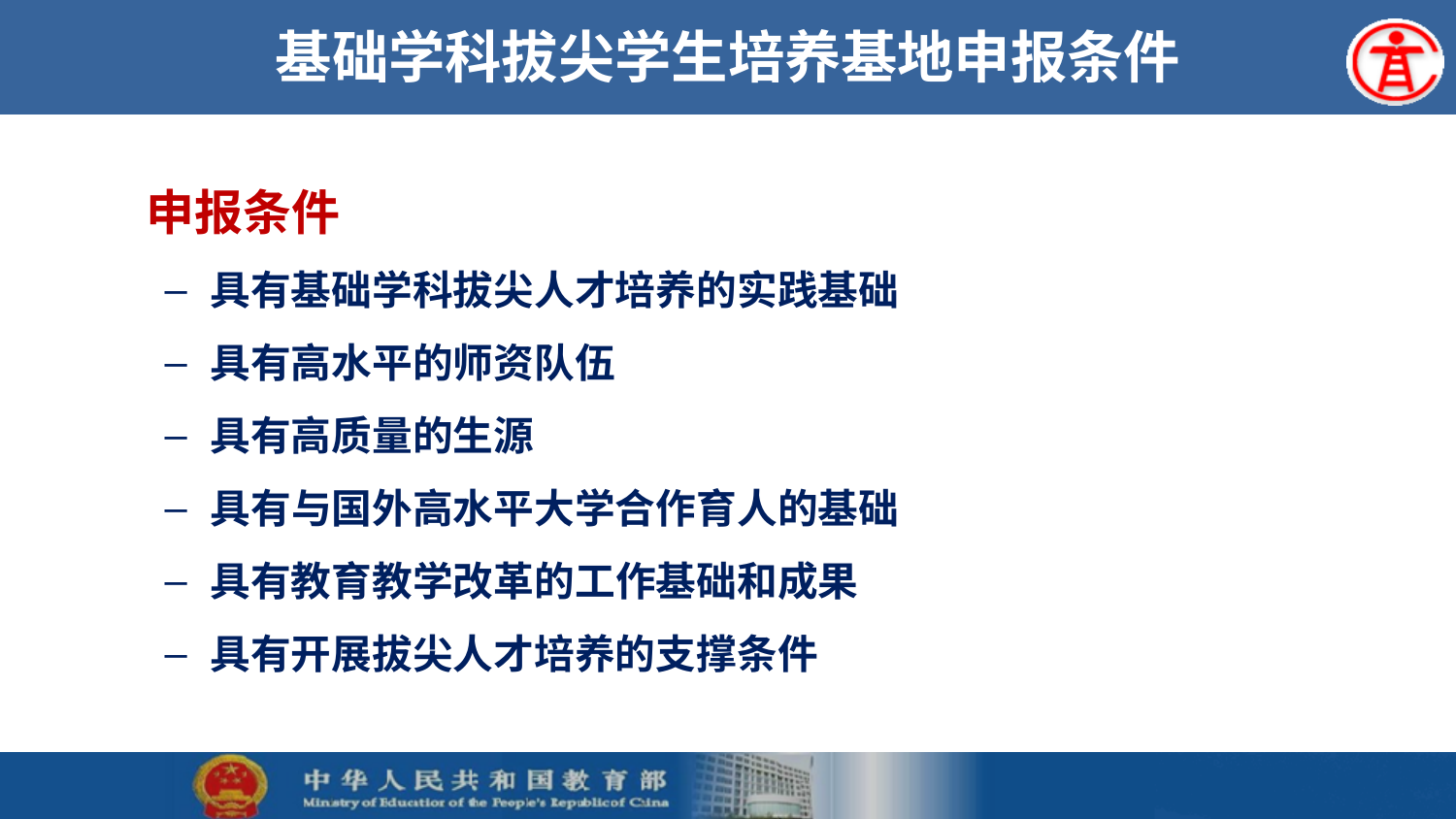

# 基础学科拔尖学生培养基地申报条件
申报条件
具有基础学科拔尖人才培养的实践基础
具有高水平的师资队伍
具有高质量的生源
具有与国外高水平大学合作育人的基础
具有教育教学改革的工作基础和成果
具有开展拔尖人才培养的支撑条件